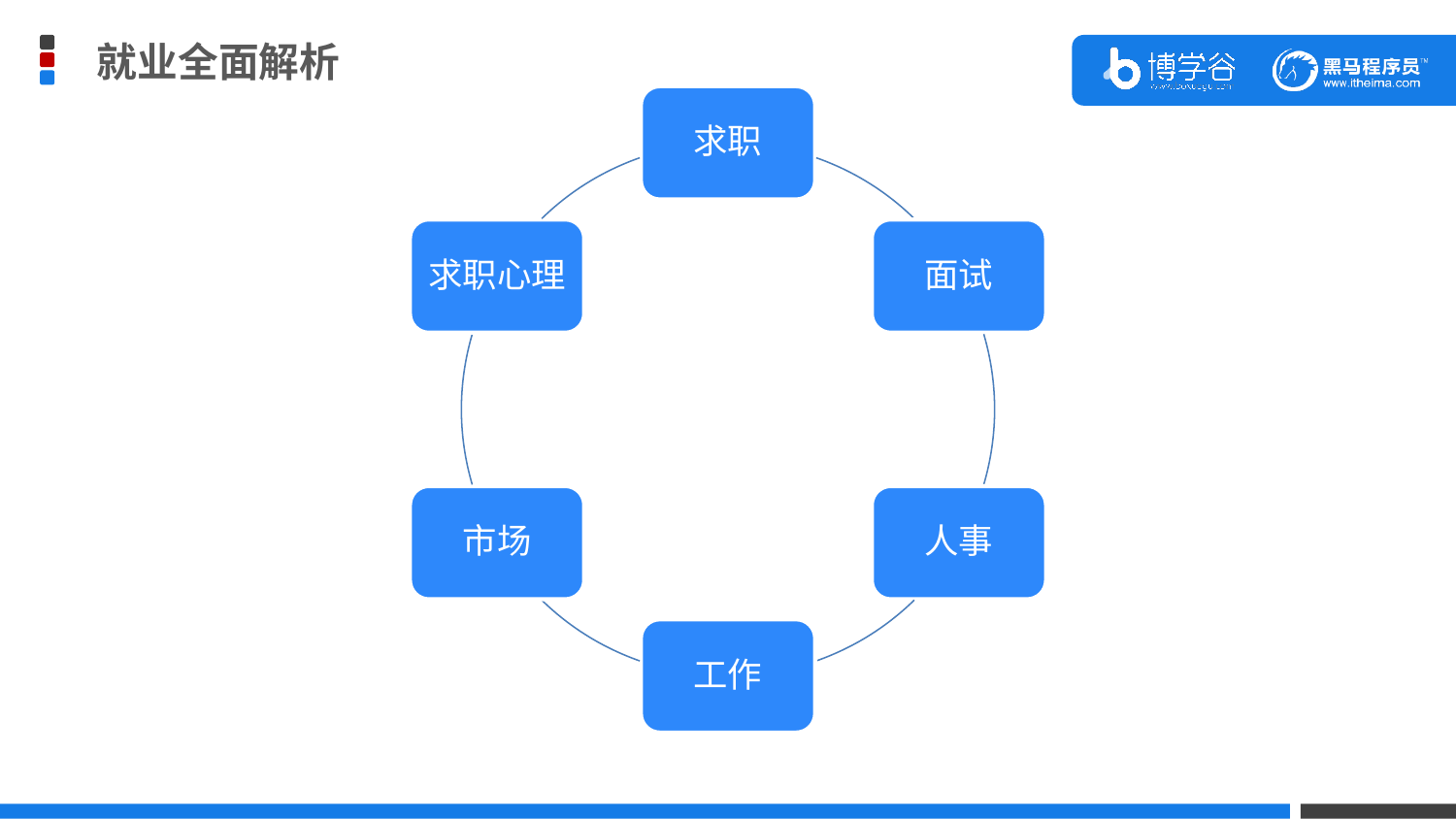

就业全面解析
求职

求职心理
面试
市场
人事
工作